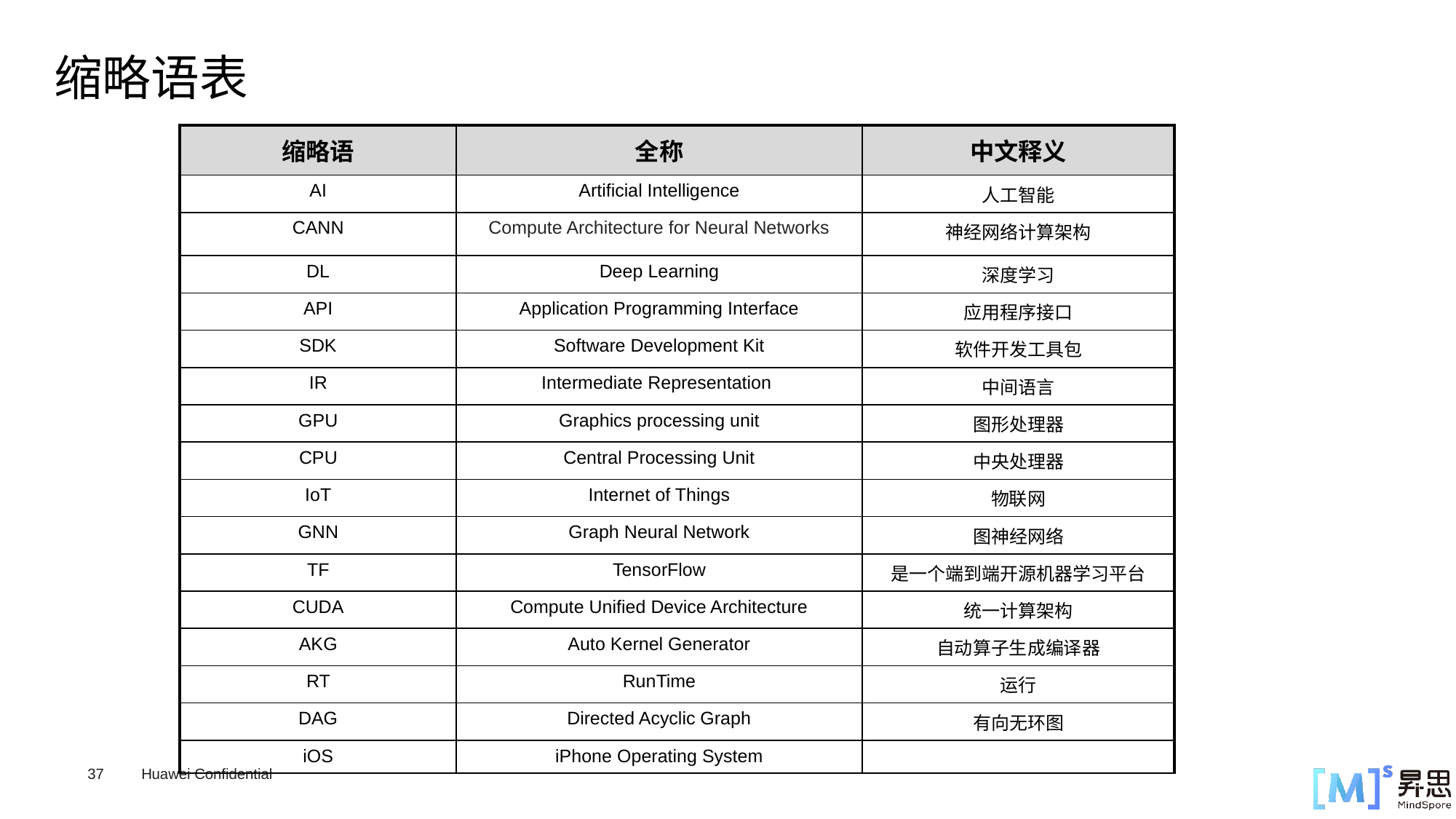

# 缩略语表
| 缩略语 | 全称 | 中文释义 |
| --- | --- | --- |
| AI | Artificial Intelligence | 人工智能 |
| CANN | Compute Architecture for Neural Networks | 神经网络计算架构 |
| DL | Deep Learning | 深度学习 |
| API | Application Programming Interface | 应用程序接口 |
| SDK | Software Development Kit | 软件开发工具包 |
| IR | Intermediate Representation | 中间语言 |
| GPU | Graphics processing unit | 图形处理器 |
| CPU | Central Processing Unit | 中央处理器 |
| IoT | Internet of Things | 物联网 |
| GNN | Graph Neural Network | 图神经网络 |
| TF | TensorFlow | 是一个端到端开源机器学习平台 |
| CUDA | Compute Unified Device Architecture | 统一计算架构 |
| AKG | Auto Kernel Generator | 自动算子生成编译器 |
| RT | RunTime | 运行 |
| DAG | Directed Acyclic Graph | 有向无环图 |
| iOS | iPhone Operating System |  |